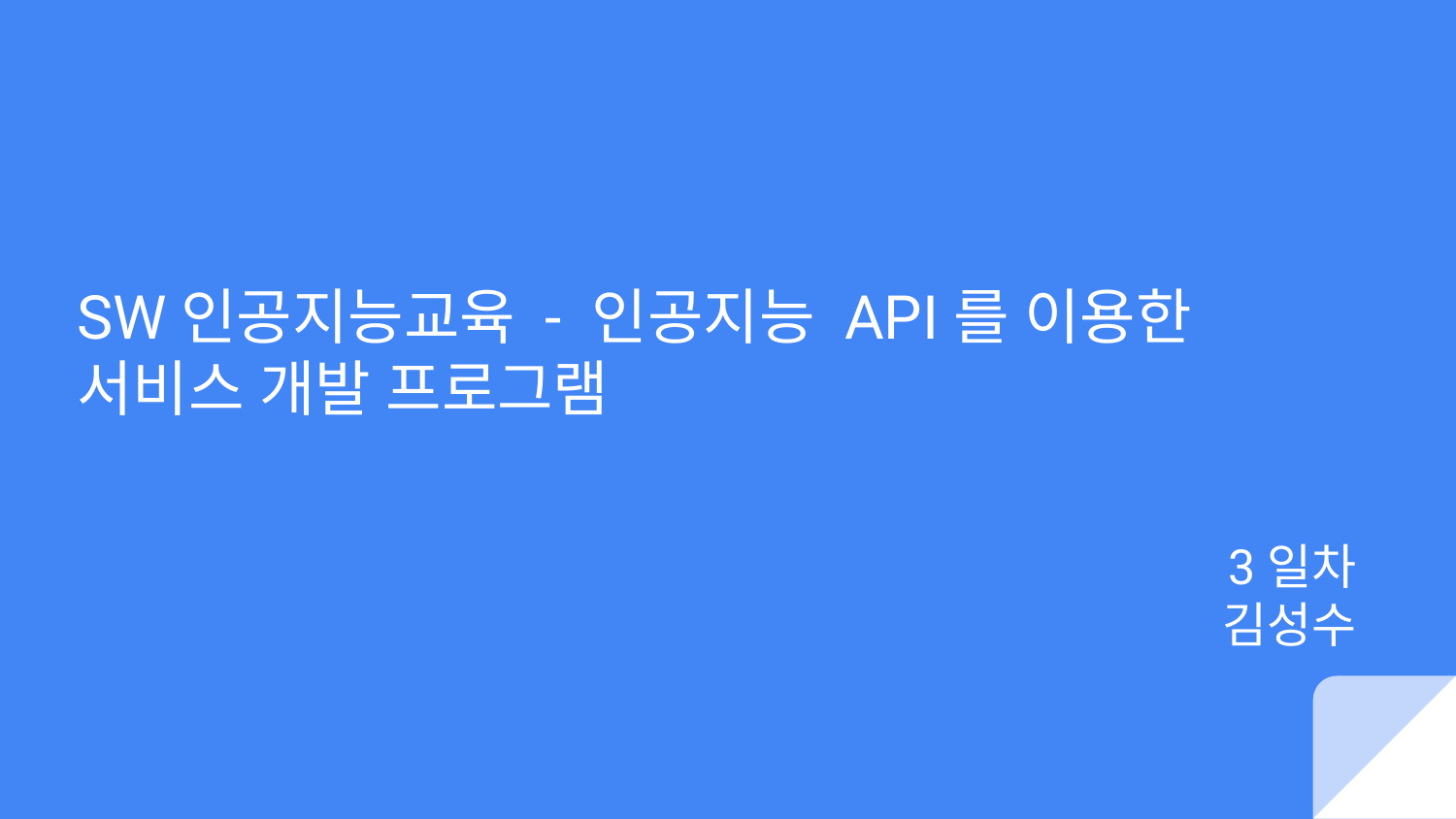

# SW인공지능교육 - 인공지능 API를 이용한 서비스 개발 프로그램
3일차
김성수